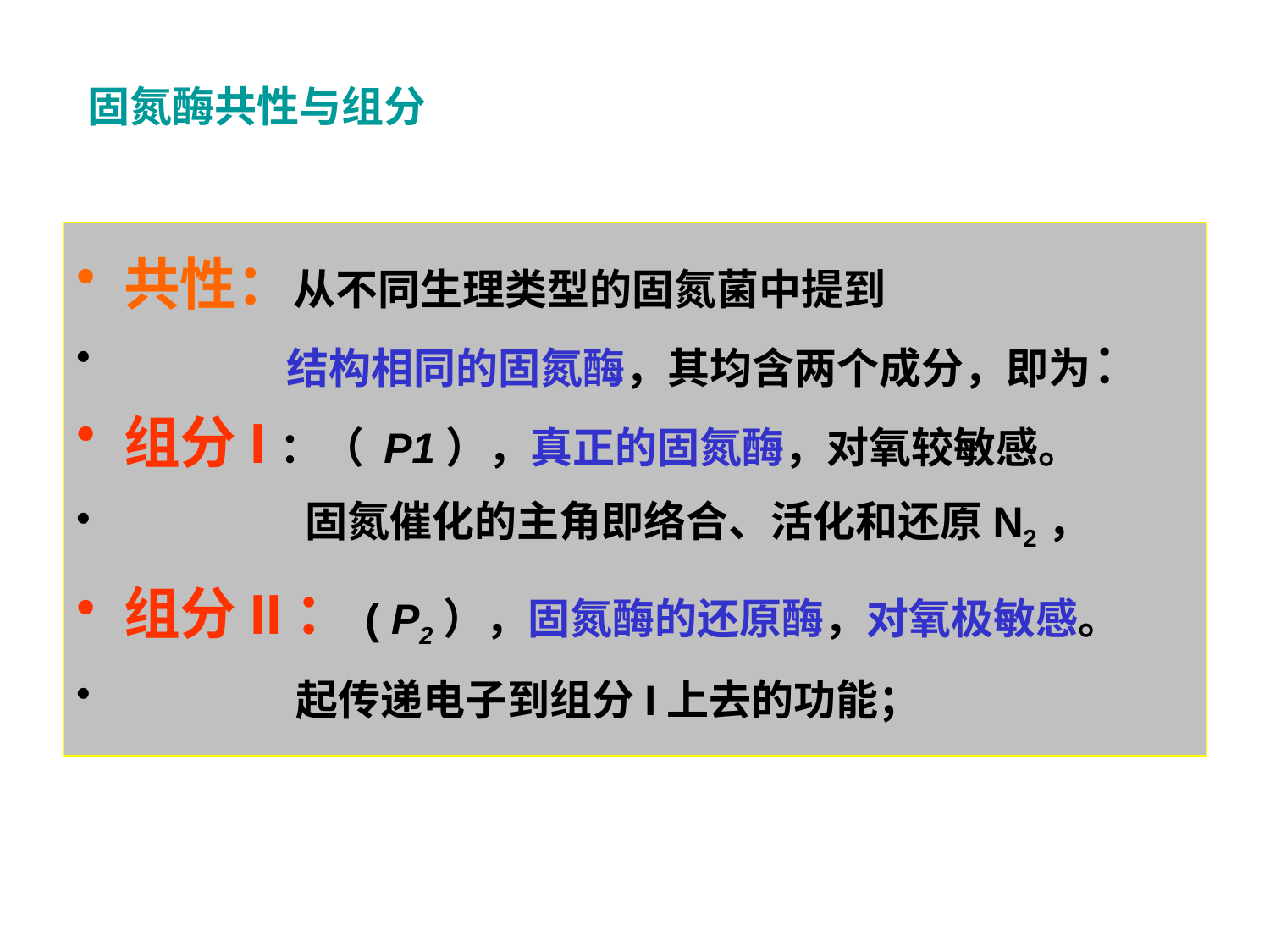

# 固氮酶共性与组分
共性：从不同生理类型的固氮菌中提到
                结构相同的固氮酶，其均含两个成分，即为：
组分I：（ P1），真正的固氮酶，对氧较敏感。
                  固氮催化的主角即络合、活化和还原N2，
组分II：( P2），固氮酶的还原酶，对氧极敏感。
                 起传递电子到组分I上去的功能；